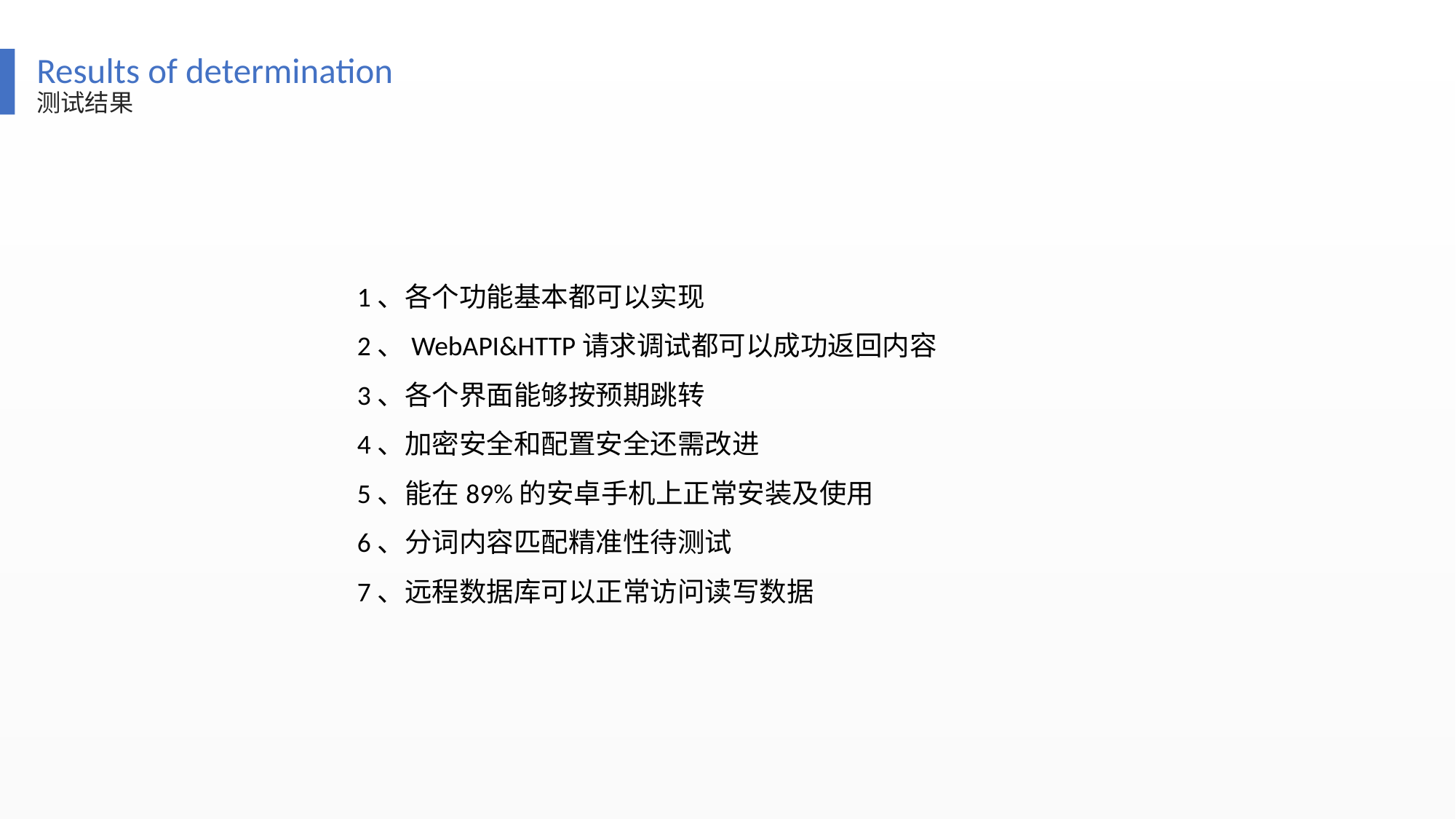

Results of determination
测试结果
1、各个功能基本都可以实现
2、WebAPI&HTTP请求调试都可以成功返回内容
3、各个界面能够按预期跳转
4、加密安全和配置安全还需改进
5、能在89%的安卓手机上正常安装及使用
6、分词内容匹配精准性待测试
7、远程数据库可以正常访问读写数据